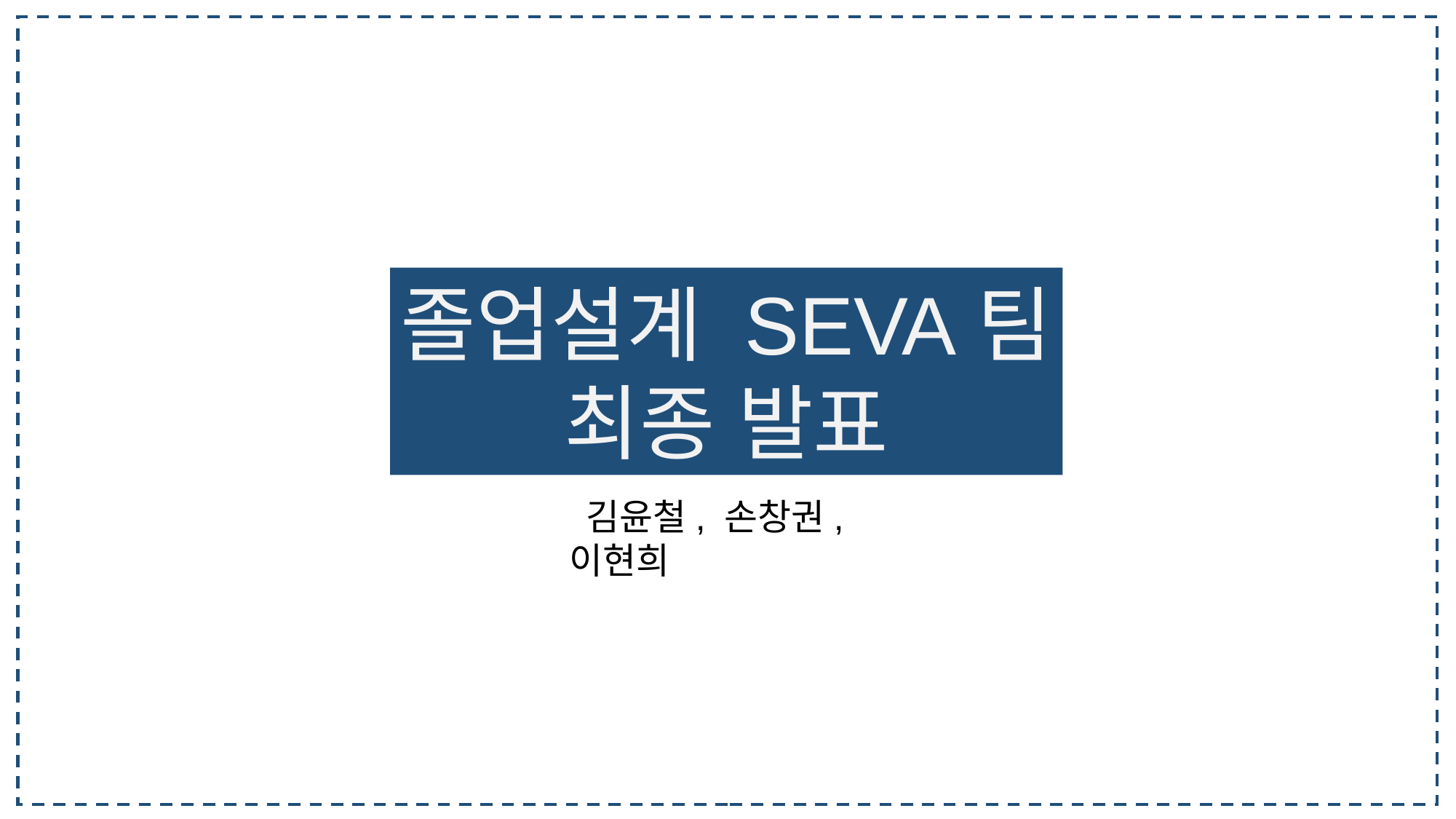

졸업설계 SEVA팀
최종 발표
 김윤철, 손창권, 이현희